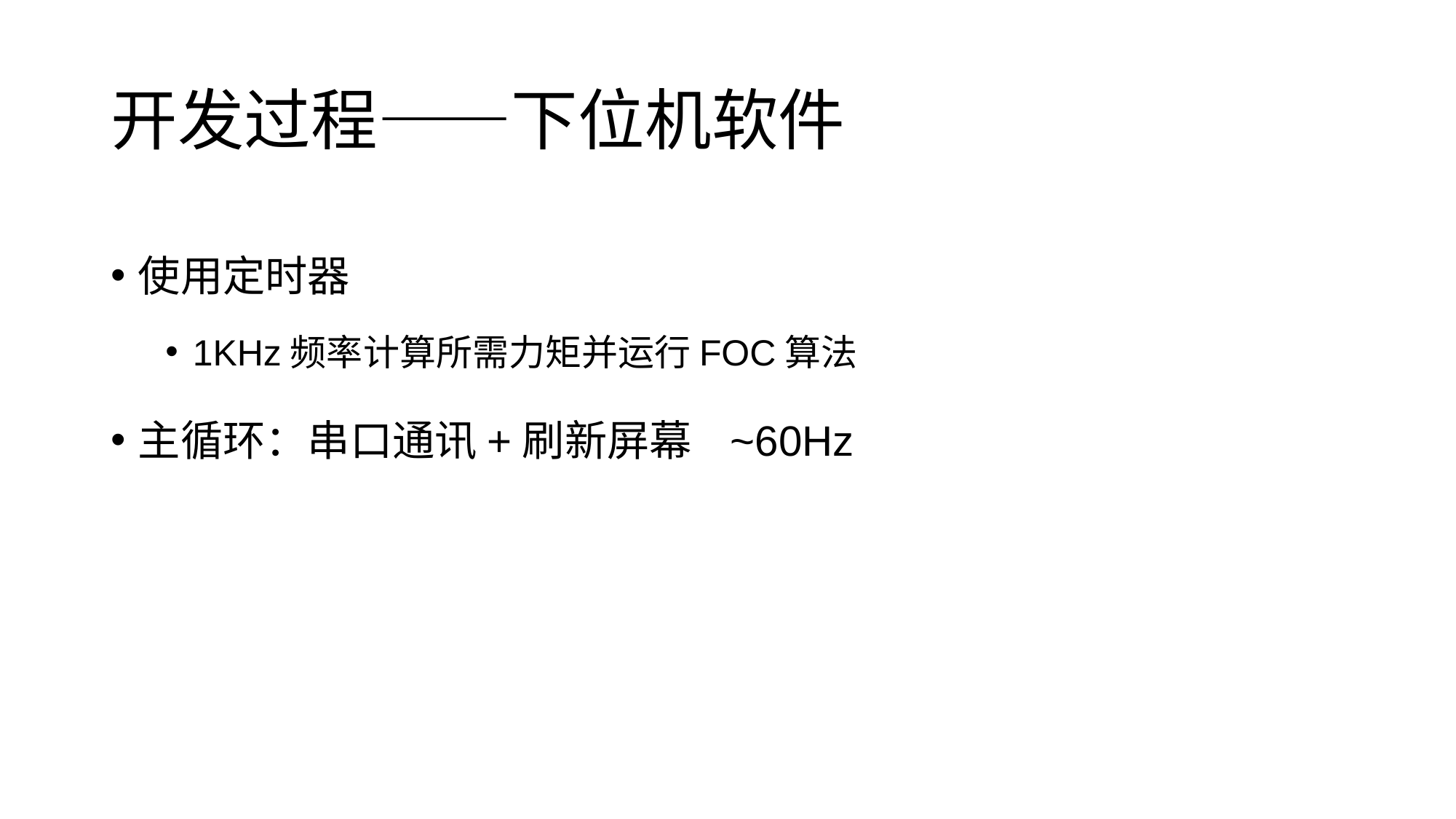

# 开发过程——下位机软件
使用定时器
1KHz频率计算所需力矩并运行FOC算法
主循环：串口通讯+刷新屏幕   ~60Hz